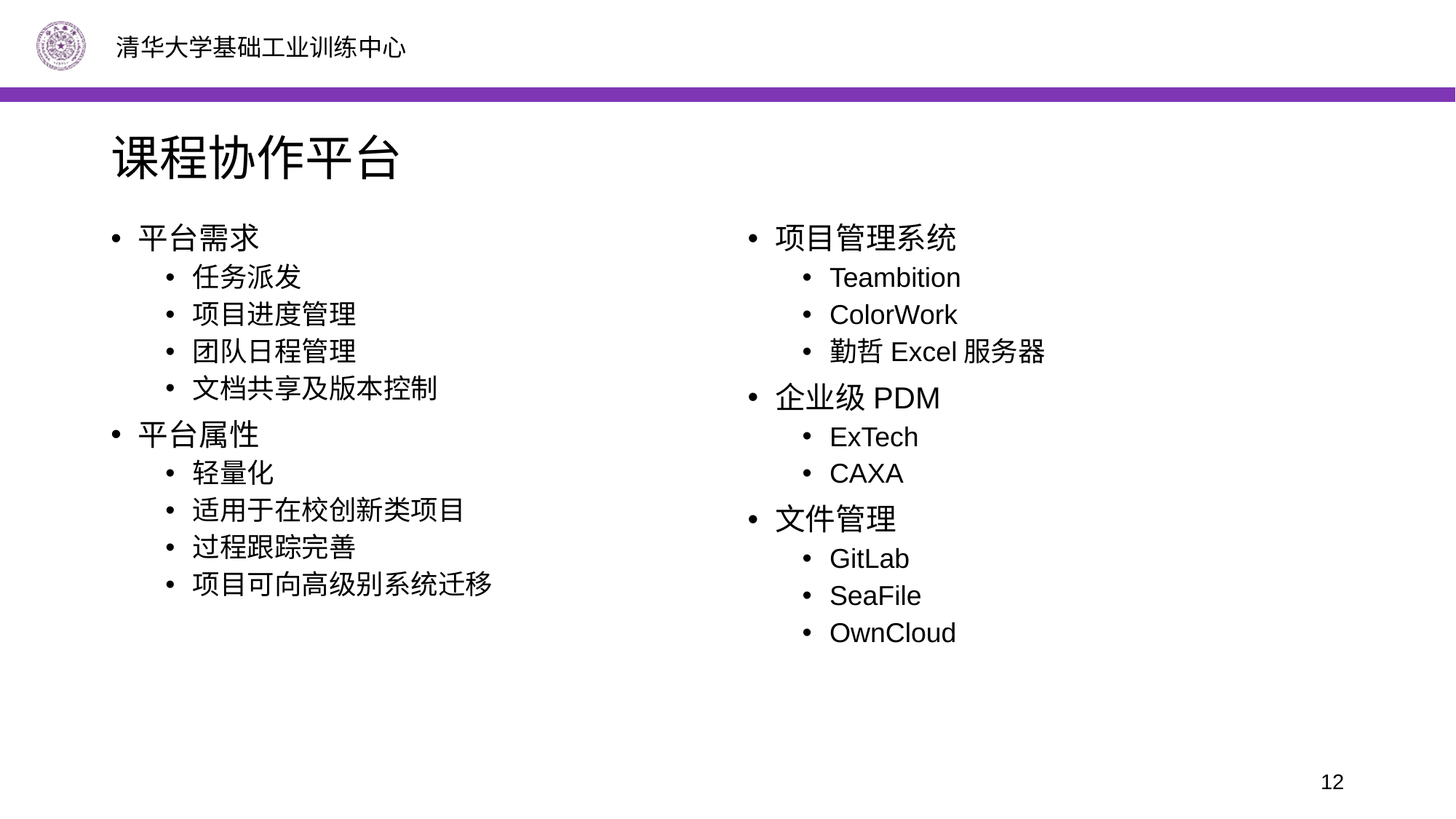

# 课程协作平台
平台需求
任务派发
项目进度管理
团队日程管理
文档共享及版本控制
平台属性
轻量化
适用于在校创新类项目
过程跟踪完善
项目可向高级别系统迁移
项目管理系统
Teambition
ColorWork
勤哲Excel服务器
企业级PDM
ExTech
CAXA
文件管理
GitLab
SeaFile
OwnCloud
12